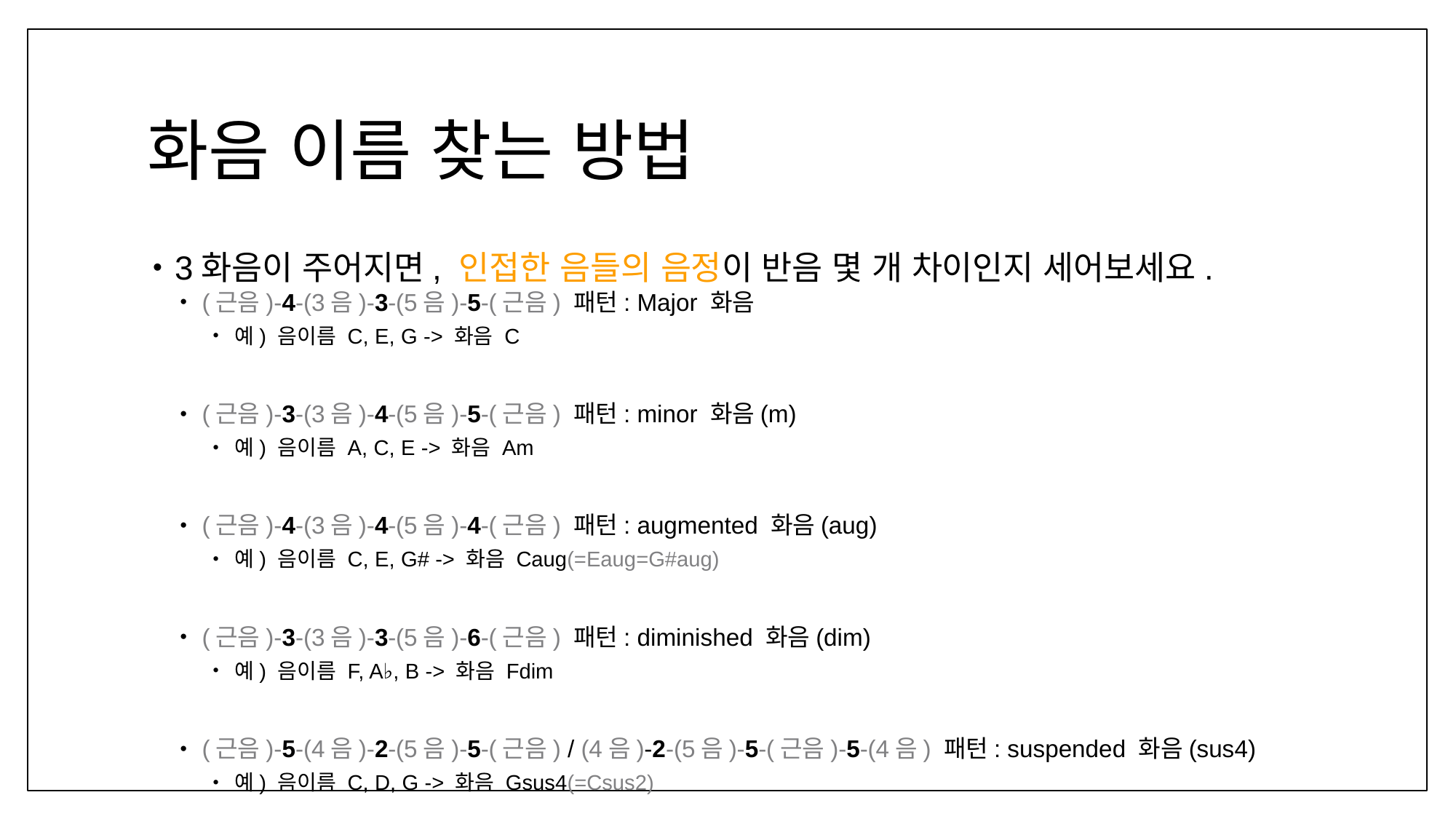

# 화음 이름 찾는 방법
3화음이 주어지면, 인접한 음들의 음정이 반음 몇 개 차이인지 세어보세요.
(근음)-4-(3음)-3-(5음)-5-(근음) 패턴: Major 화음
예) 음이름 C, E, G -> 화음 C

(근음)-3-(3음)-4-(5음)-5-(근음) 패턴: minor 화음(m)
예) 음이름 A, C, E -> 화음 Am

(근음)-4-(3음)-4-(5음)-4-(근음) 패턴: augmented 화음(aug)
예) 음이름 C, E, G# -> 화음 Caug(=Eaug=G#aug)

(근음)-3-(3음)-3-(5음)-6-(근음) 패턴: diminished 화음(dim)
예) 음이름 F, A♭, B -> 화음 Fdim

(근음)-5-(4음)-2-(5음)-5-(근음) / (4음)-2-(5음)-5-(근음)-5-(4음) 패턴: suspended 화음(sus4)
예) 음이름 C, D, G -> 화음 Gsus4(=Csus2)